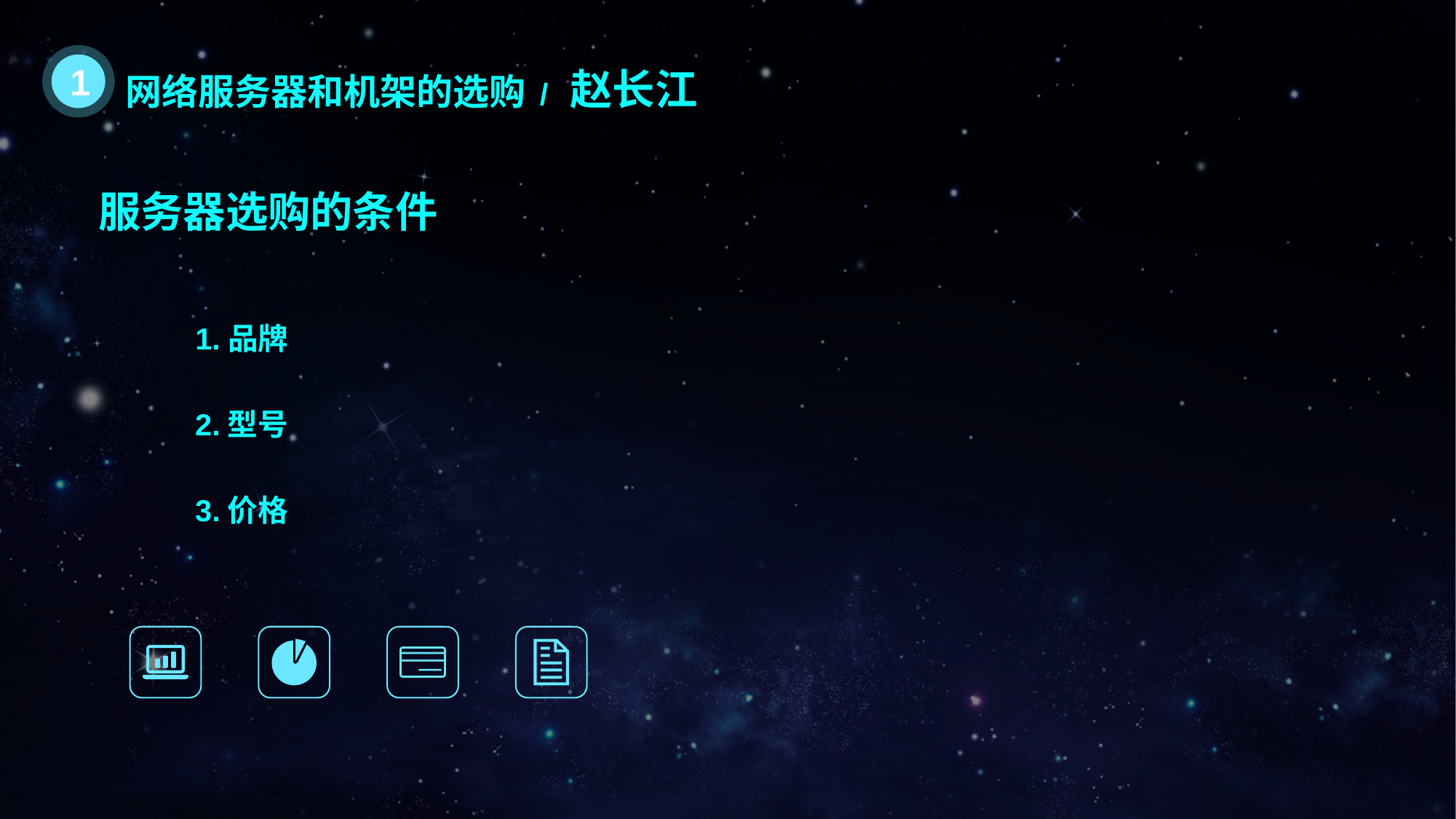

1
网络服务器和机架的选购 / 赵长江
服务器选购的条件
1.品牌
2.型号
3.价格